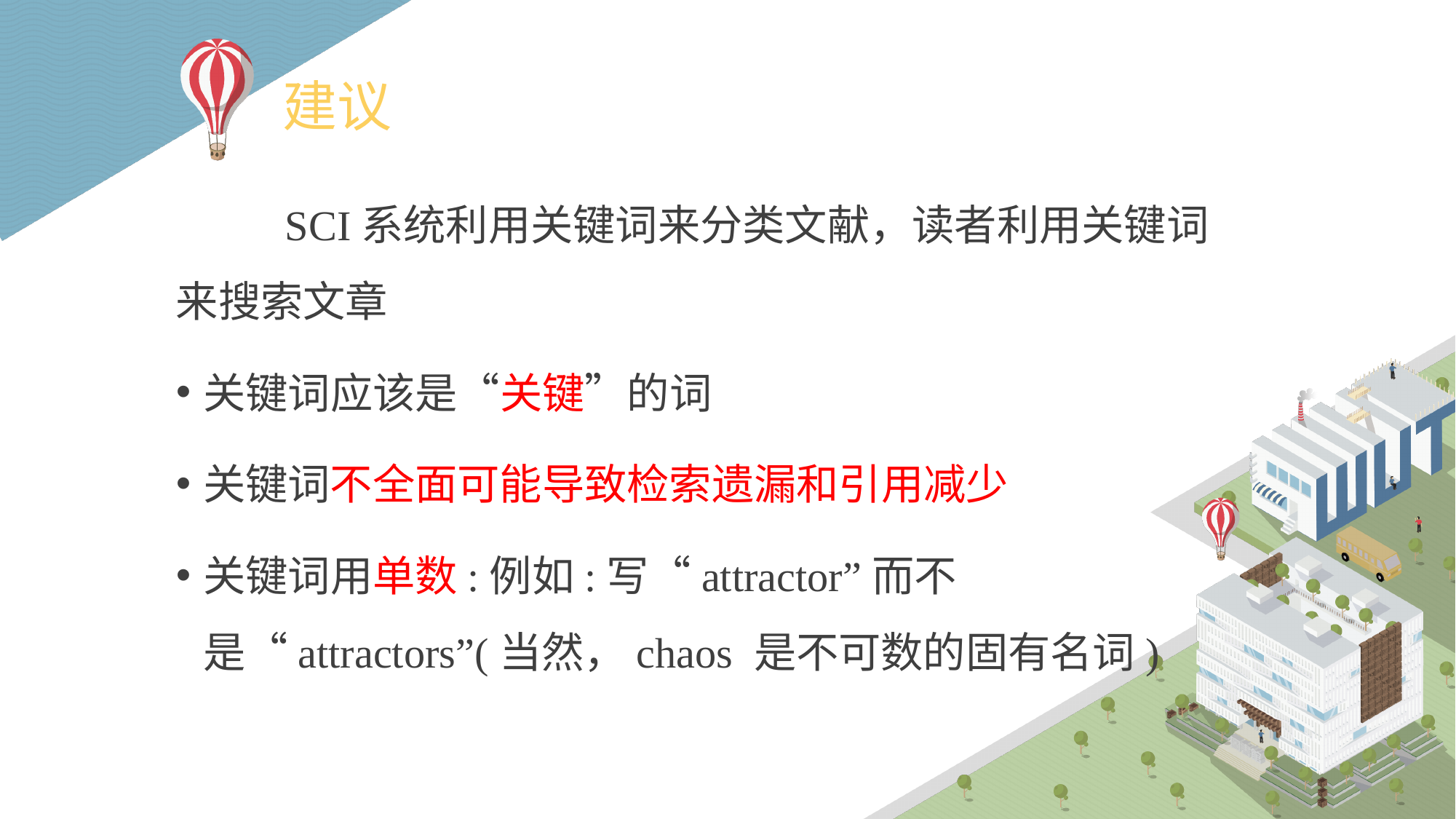

# 建议
	SCI系统利用关键词来分类文献，读者利用关键词来搜索文章
关键词应该是“关键”的词
关键词不全面可能导致检索遗漏和引用减少
关键词用单数:例如:写“attractor”而不是“attractors”(当然，chaos 是不可数的固有名词)